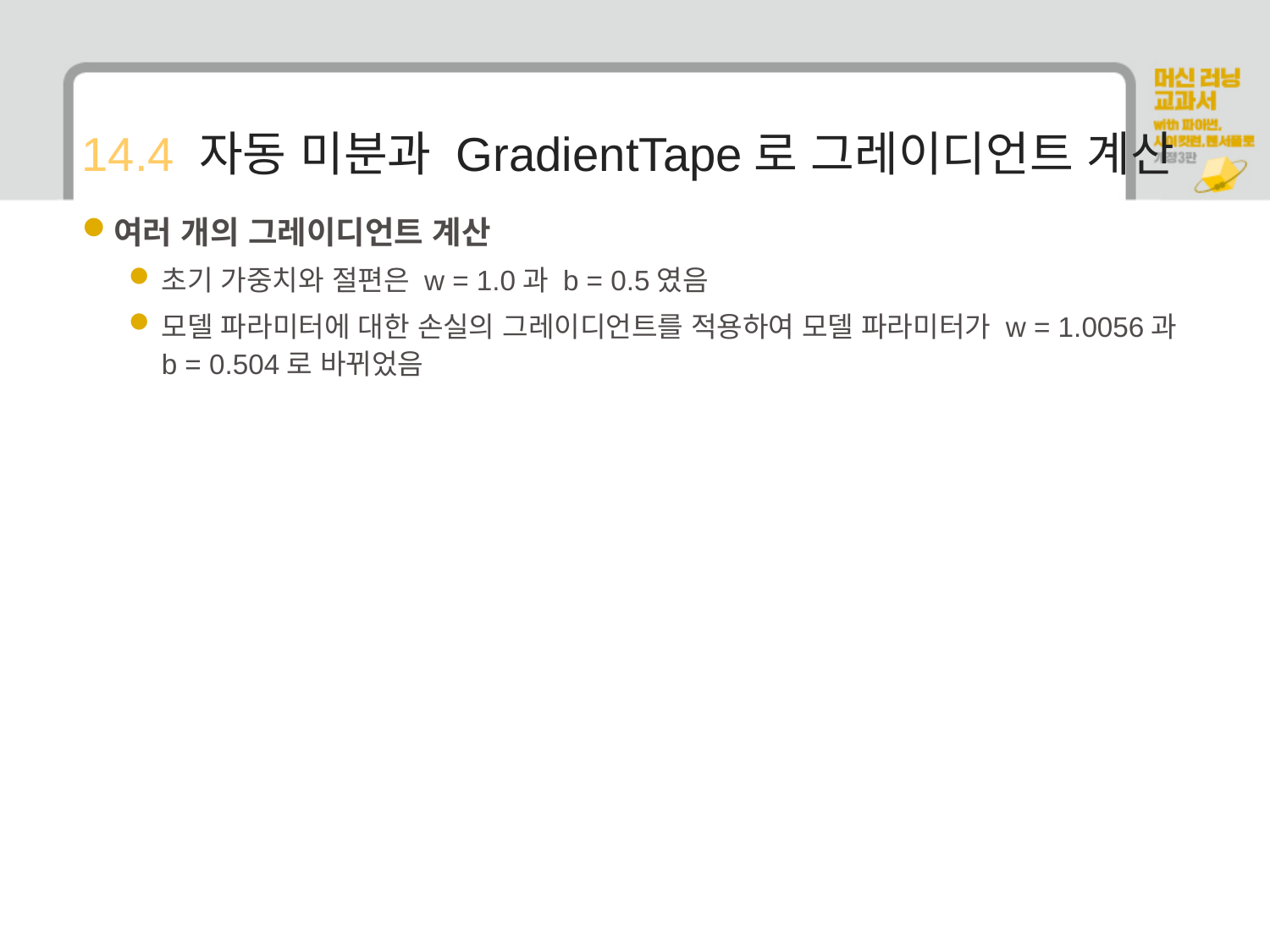

# 14.4 자동 미분과 GradientTape로 그레이디언트 계산
여러 개의 그레이디언트 계산
초기 가중치와 절편은 w = 1.0과 b = 0.5였음
모델 파라미터에 대한 손실의 그레이디언트를 적용하여 모델 파라미터가 w = 1.0056과 b = 0.504로 바뀌었음